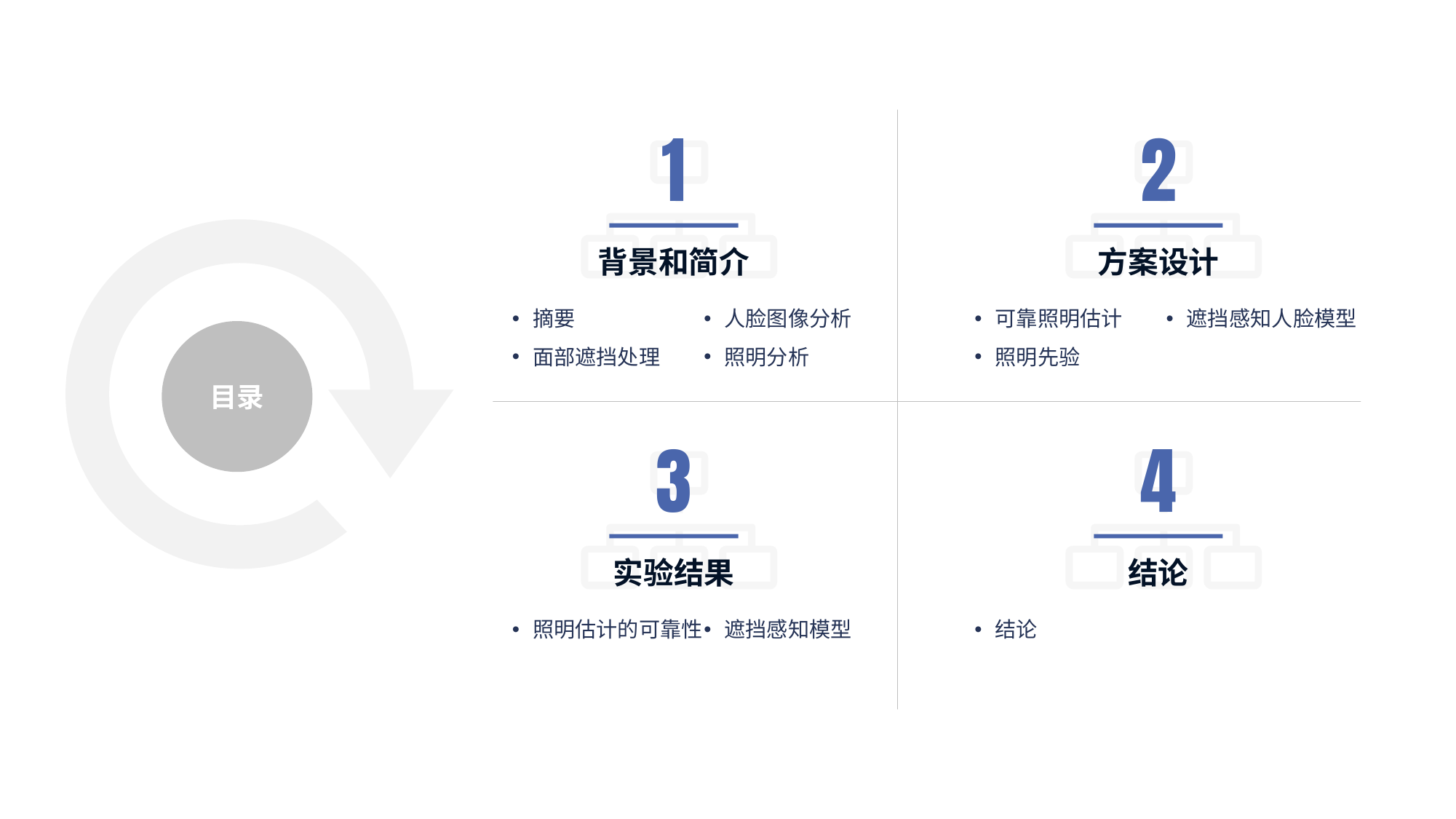

1

背景和简介
摘要
面部遮挡处理
人脸图像分析
照明分析
2

方案设计
可靠照明估计
照明先验
遮挡感知人脸模型

目录
3

实验结果
照明估计的可靠性
遮挡感知模型
4

结论
结论